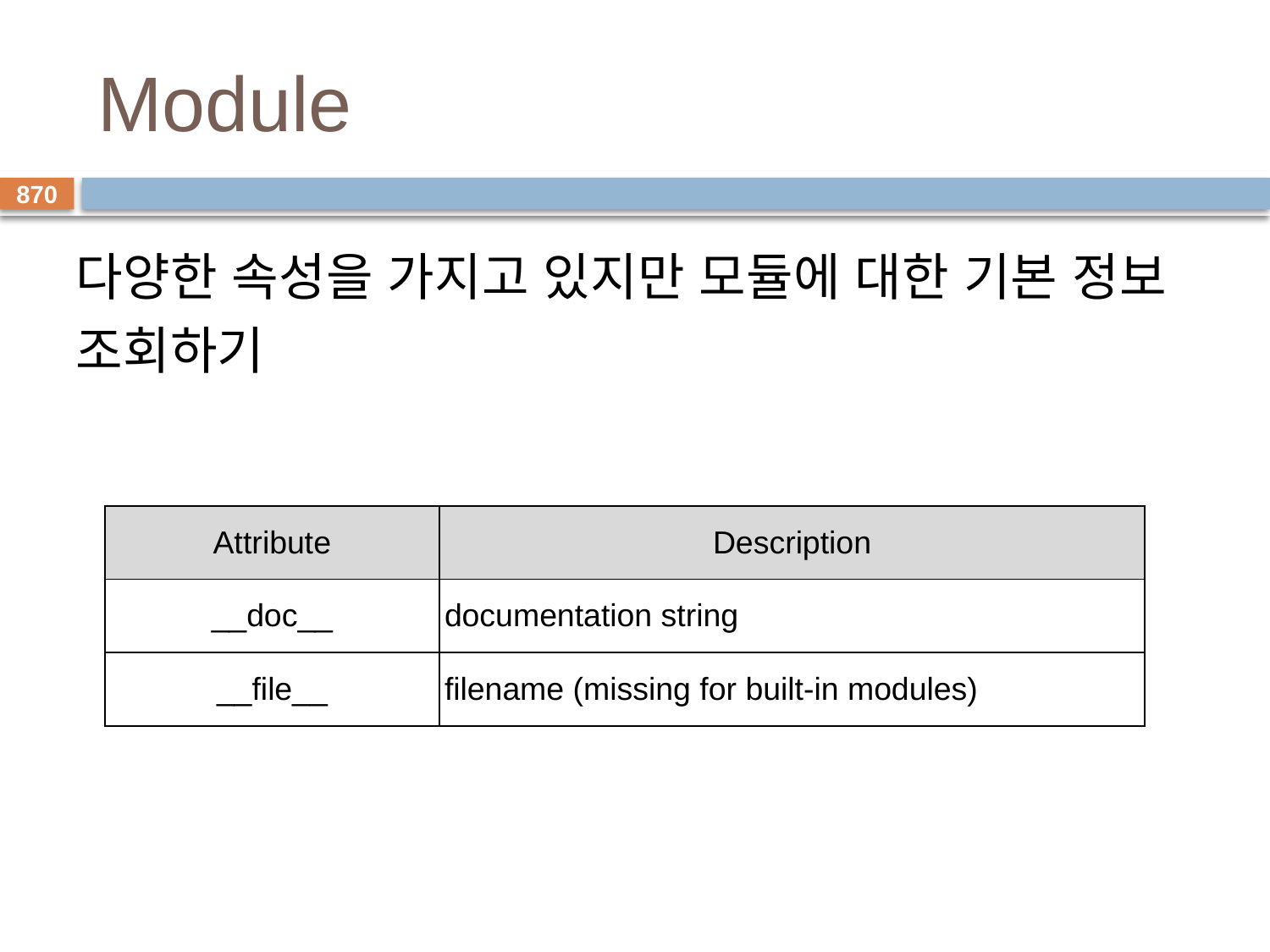

# Module
870
다양한 속성을 가지고 있지만 모듈에 대한 기본 정보 조회하기
| Attribute | Description |
| --- | --- |
| \_\_doc\_\_ | documentation string |
| \_\_file\_\_ | filename (missing for built-in modules) |